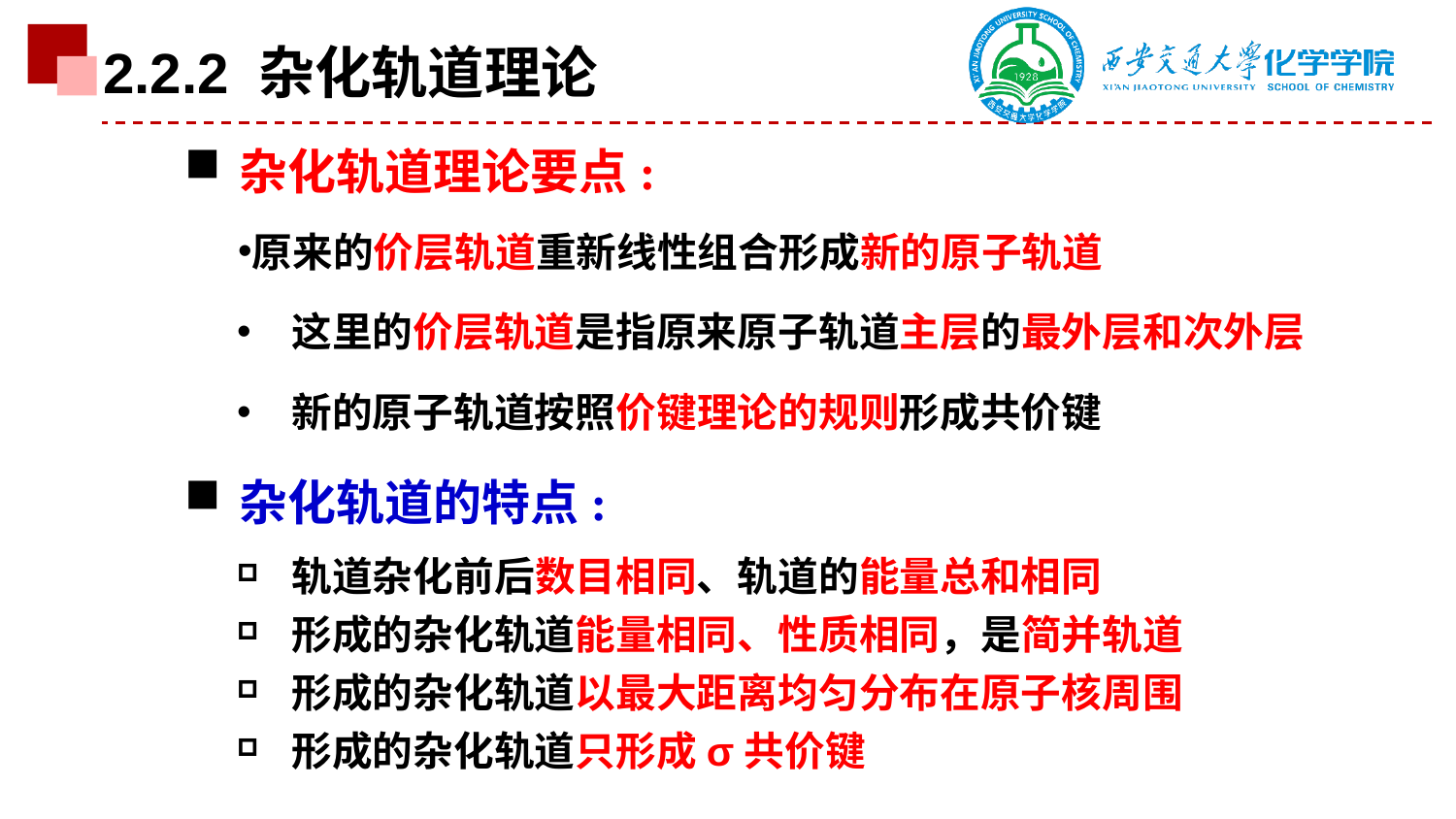

2.2.2 杂化轨道理论
杂化轨道理论要点:
原来的价层轨道重新线性组合形成新的原子轨道
这里的价层轨道是指原来原子轨道主层的最外层和次外层
新的原子轨道按照价键理论的规则形成共价键
杂化轨道的特点:
轨道杂化前后数目相同、轨道的能量总和相同
形成的杂化轨道能量相同、性质相同，是简并轨道
形成的杂化轨道以最大距离均匀分布在原子核周围
形成的杂化轨道只形成σ共价键